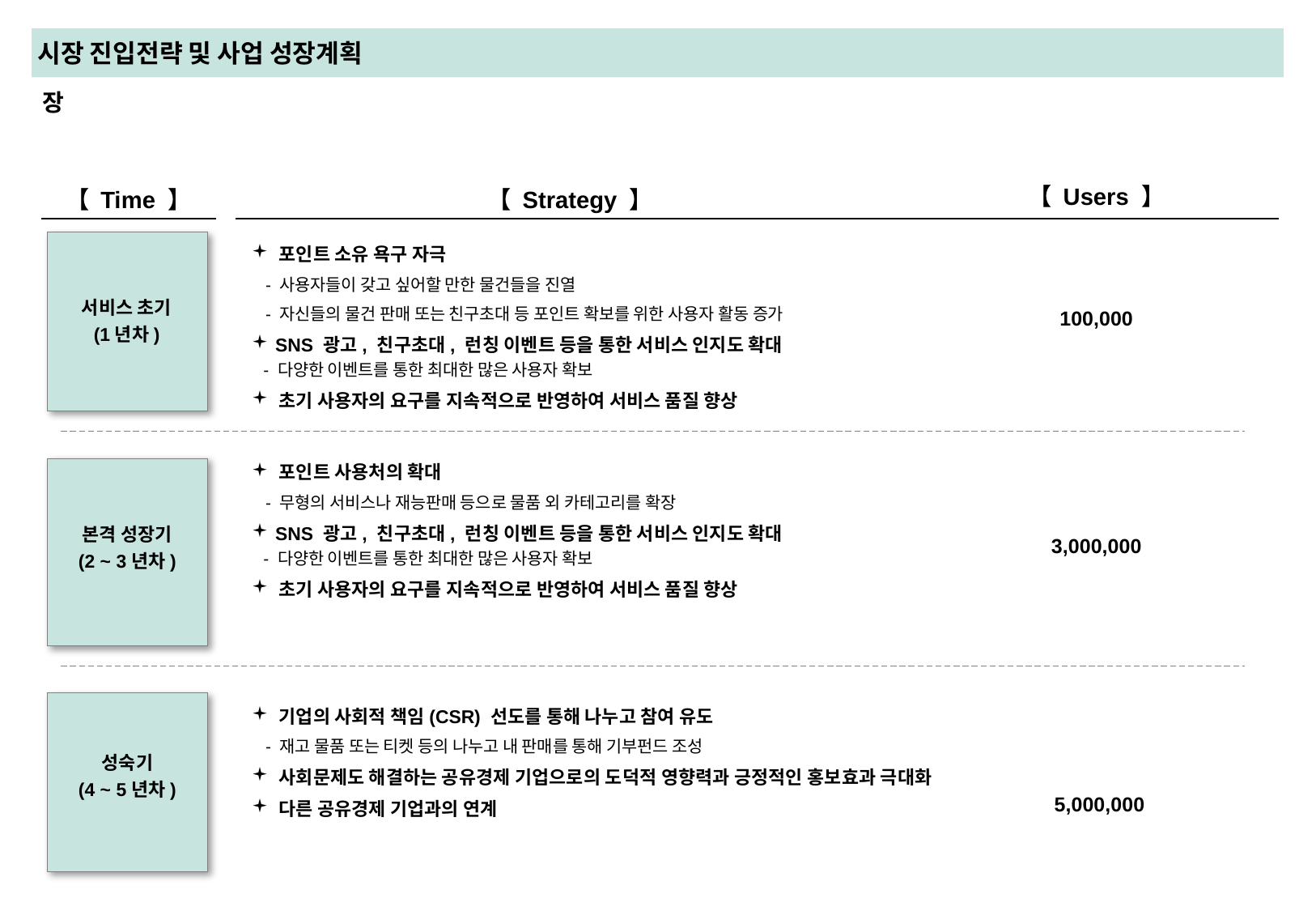

# 시장 진입전략 및 사업 성장계획
장
【 Users 】
【 Time 】

【 Strategy 】

 포인트 소유 욕구 자극
   - 사용자들이 갖고 싶어할 만한 물건들을 진열
   - 자신들의 물건 판매 또는 친구초대 등 포인트 확보를 위한 사용자 활동 증가
 SNS 광고, 친구초대, 런칭 이벤트 등을 통한 서비스 인지도 확대
  - 다양한 이벤트를 통한 최대한 많은 사용자 확보
 초기 사용자의 요구를 지속적으로 반영하여 서비스 품질 향상

서비스 초기
(1년차)
100,000

 포인트 사용처의 확대
   - 무형의 서비스나 재능판매 등으로 물품 외 카테고리를 확장
 SNS 광고, 친구초대, 런칭 이벤트 등을 통한 서비스 인지도 확대
  - 다양한 이벤트를 통한 최대한 많은 사용자 확보
 초기 사용자의 요구를 지속적으로 반영하여 서비스 품질 향상

본격 성장기
(2 ~ 3년차)
3,000,000

 기업의 사회적 책임(CSR) 선도를 통해 나누고 참여 유도
   - 재고 물품 또는 티켓 등의 나누고 내 판매를 통해 기부펀드 조성
 사회문제도 해결하는 공유경제 기업으로의 도덕적 영향력과 긍정적인 홍보효과 극대화
 다른 공유경제 기업과의 연계
성숙기
(4 ~ 5년차)
5,000,000
8